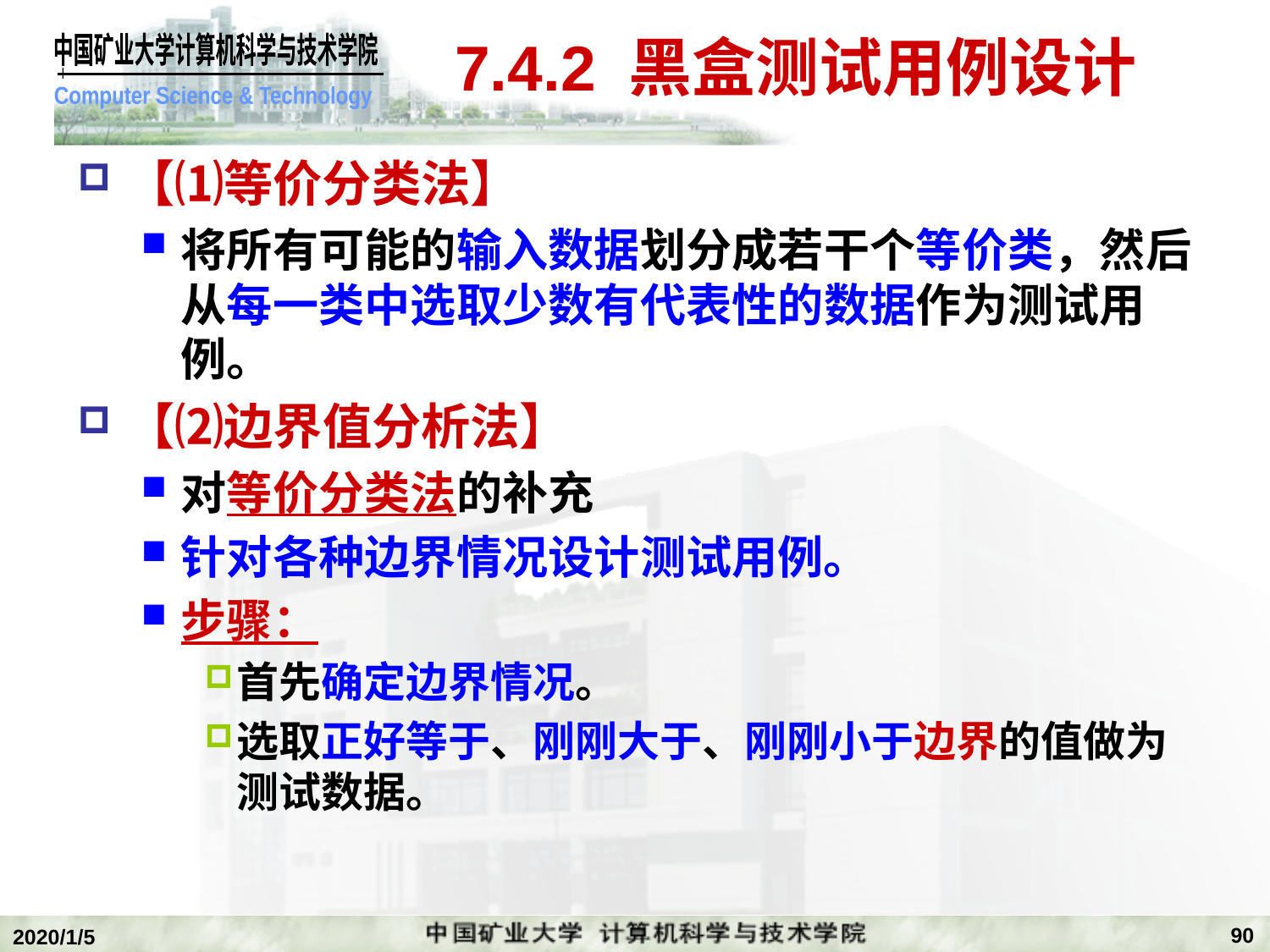

# 7.4.2 黑盒测试用例设计
【⑴等价分类法】
将所有可能的输入数据划分成若干个等价类，然后从每一类中选取少数有代表性的数据作为测试用例。
【⑵边界值分析法】
对等价分类法的补充
针对各种边界情况设计测试用例。
步骤：
首先确定边界情况。
选取正好等于、刚刚大于、刚刚小于边界的值做为测试数据。
90
2020/1/5